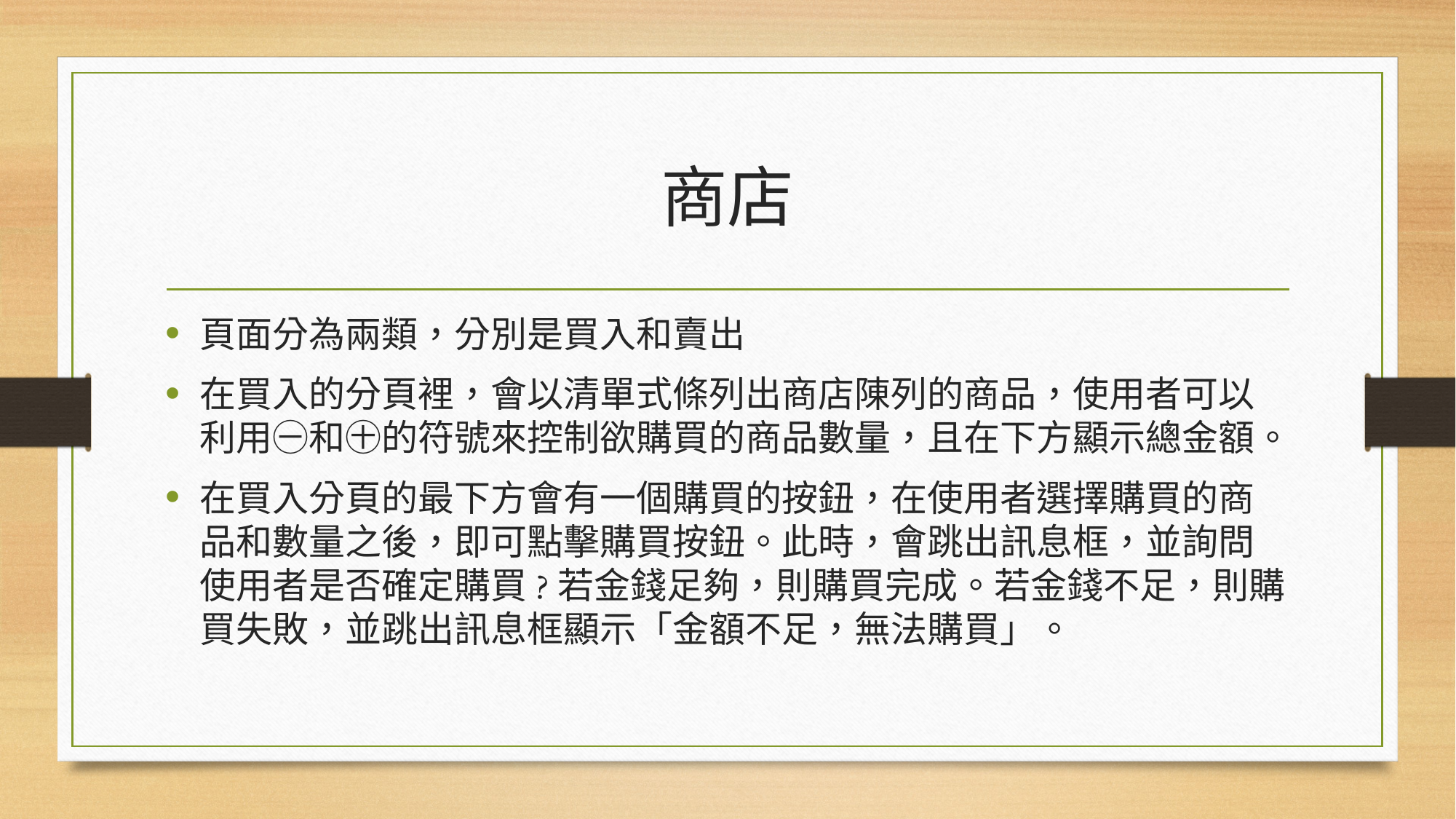

# 商店
頁面分為兩類，分別是買入和賣出
在買入的分頁裡，會以清單式條列出商店陳列的商品，使用者可以利用㊀和㊉的符號來控制欲購買的商品數量，且在下方顯示總金額。
在買入分頁的最下方會有一個購買的按鈕，在使用者選擇購買的商品和數量之後，即可點擊購買按鈕。此時，會跳出訊息框，並詢問使用者是否確定購買?若金錢足夠，則購買完成。若金錢不足，則購買失敗，並跳出訊息框顯示「金額不足，無法購買」。